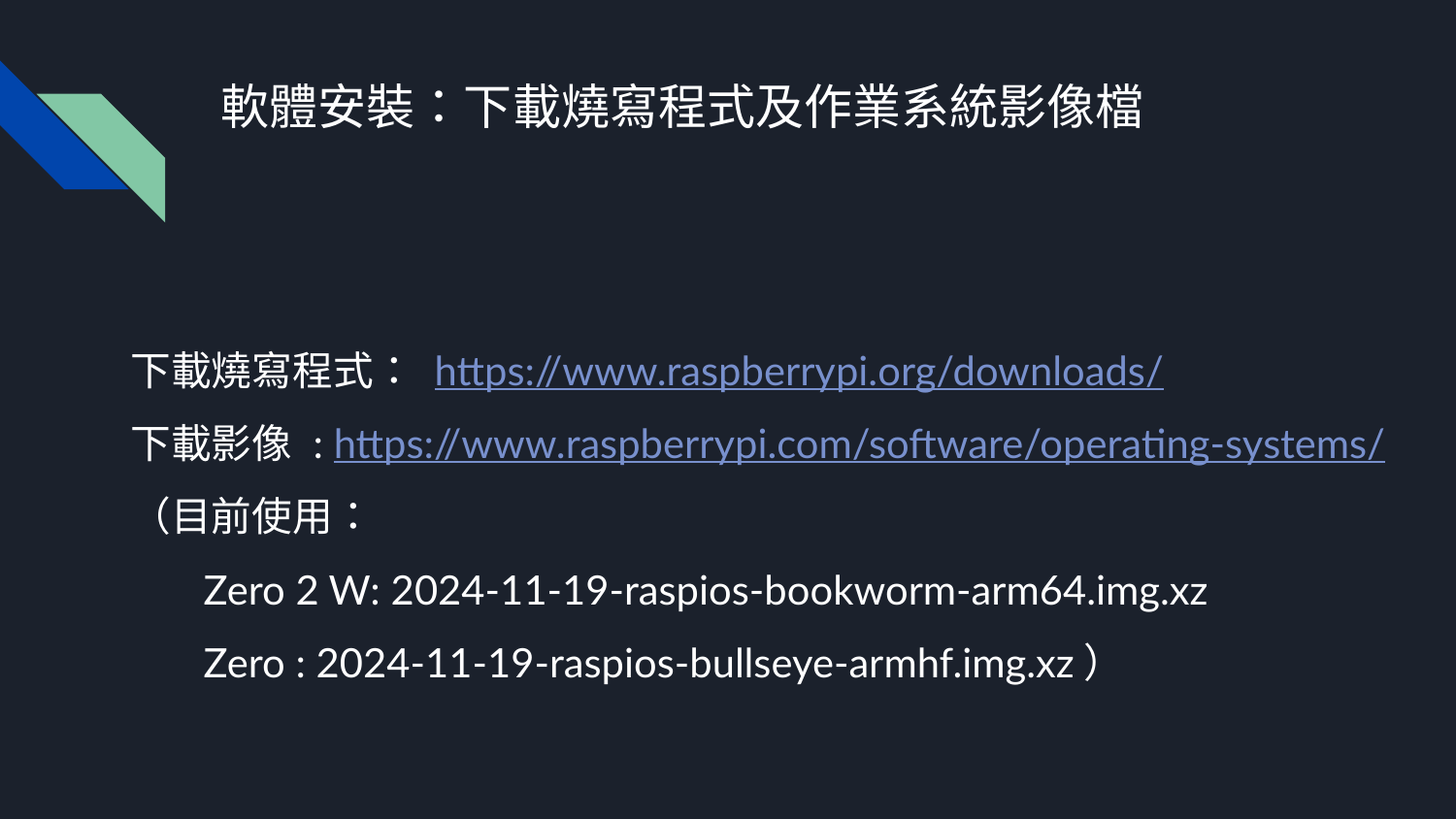

# 軟體安裝：下載燒寫程式及作業系統影像檔
下載燒寫程式： https://www.raspberrypi.org/downloads/
下載影像 : https://www.raspberrypi.com/software/operating-systems/
（目前使用：
Zero 2 W: 2024-11-19-raspios-bookworm-arm64.img.xz
Zero : 2024-11-19-raspios-bullseye-armhf.img.xz）